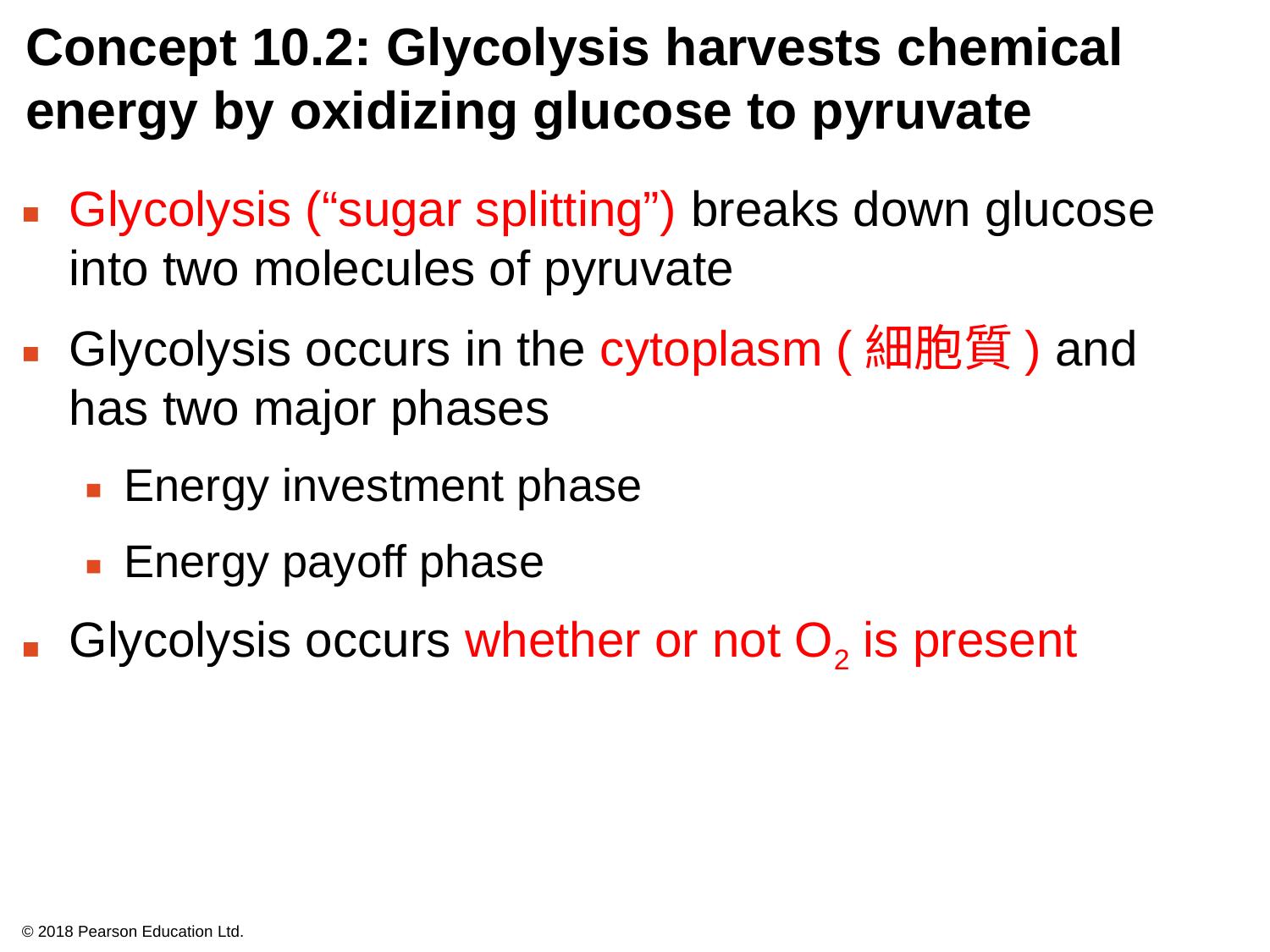

# Concept 10.2: Glycolysis harvests chemical energy by oxidizing glucose to pyruvate
Glycolysis (“sugar splitting”) breaks down glucose into two molecules of pyruvate
Glycolysis occurs in the cytoplasm (細胞質) and has two major phases
Energy investment phase
Energy payoff phase
Glycolysis occurs whether or not O2 is present

© 2018 Pearson Education Ltd.